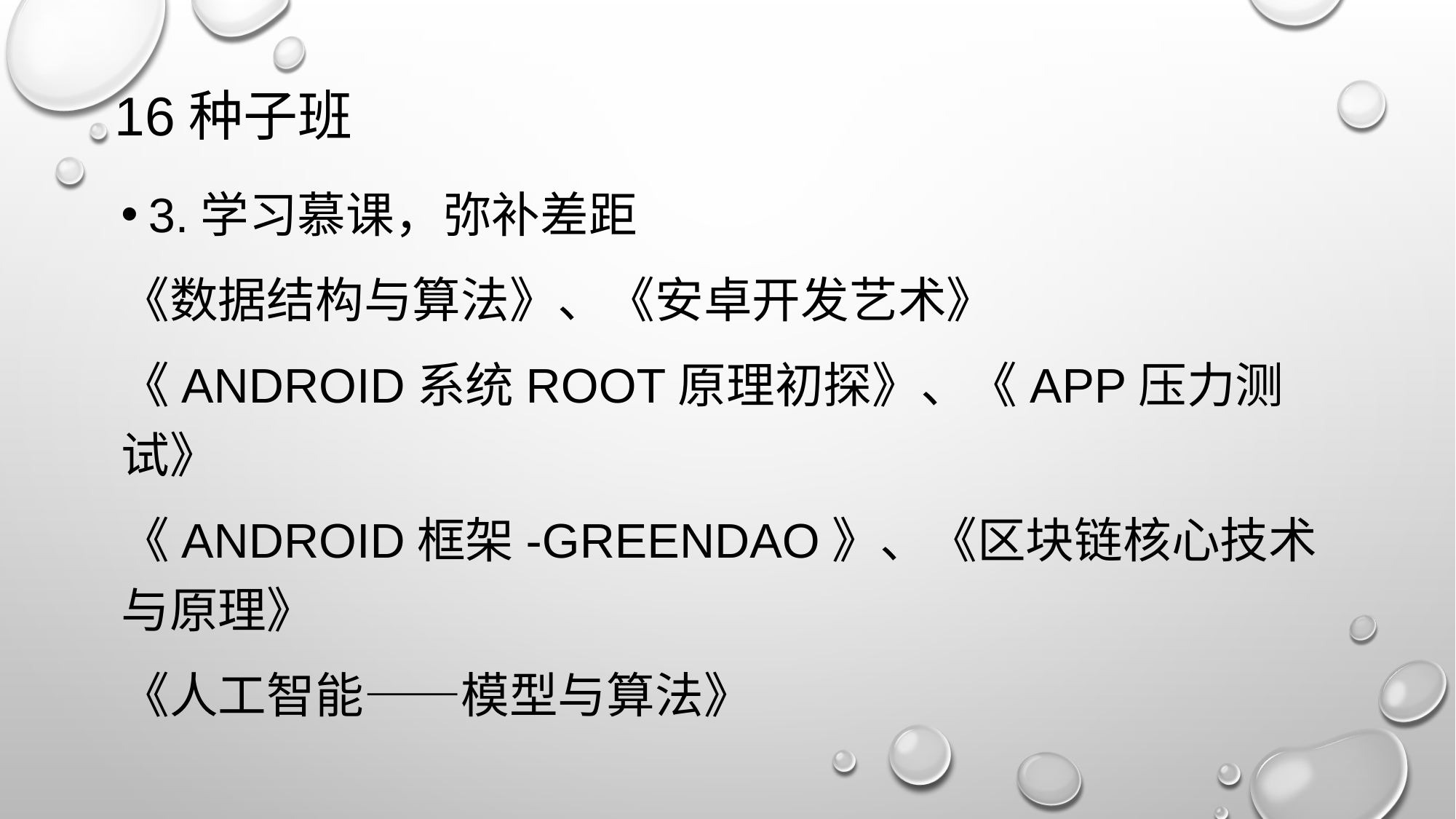

# 16种子班
3.学习慕课，弥补差距
《数据结构与算法》、《安卓开发艺术》
《ANdroid系统Root原理初探》、《App压力测试》
《Android框架-GreenDao》、《区块链核心技术与原理》
《人工智能——模型与算法》